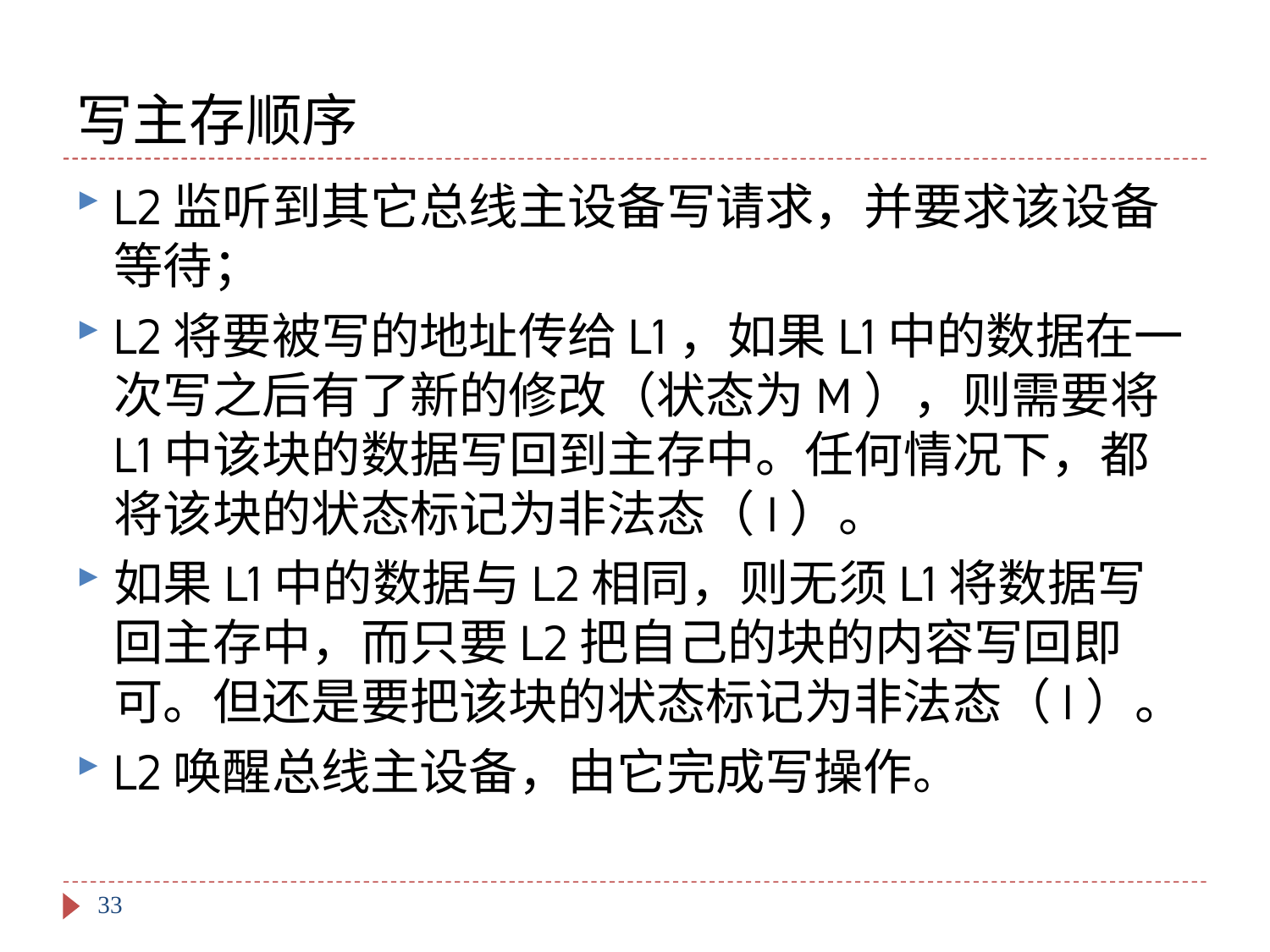

# 写主存顺序
L2监听到其它总线主设备写请求，并要求该设备等待；
L2将要被写的地址传给L1，如果L1中的数据在一次写之后有了新的修改（状态为M），则需要将L1中该块的数据写回到主存中。任何情况下，都将该块的状态标记为非法态（I）。
如果L1中的数据与L2相同，则无须L1将数据写回主存中，而只要L2把自己的块的内容写回即可。但还是要把该块的状态标记为非法态（I）。
L2唤醒总线主设备，由它完成写操作。

33